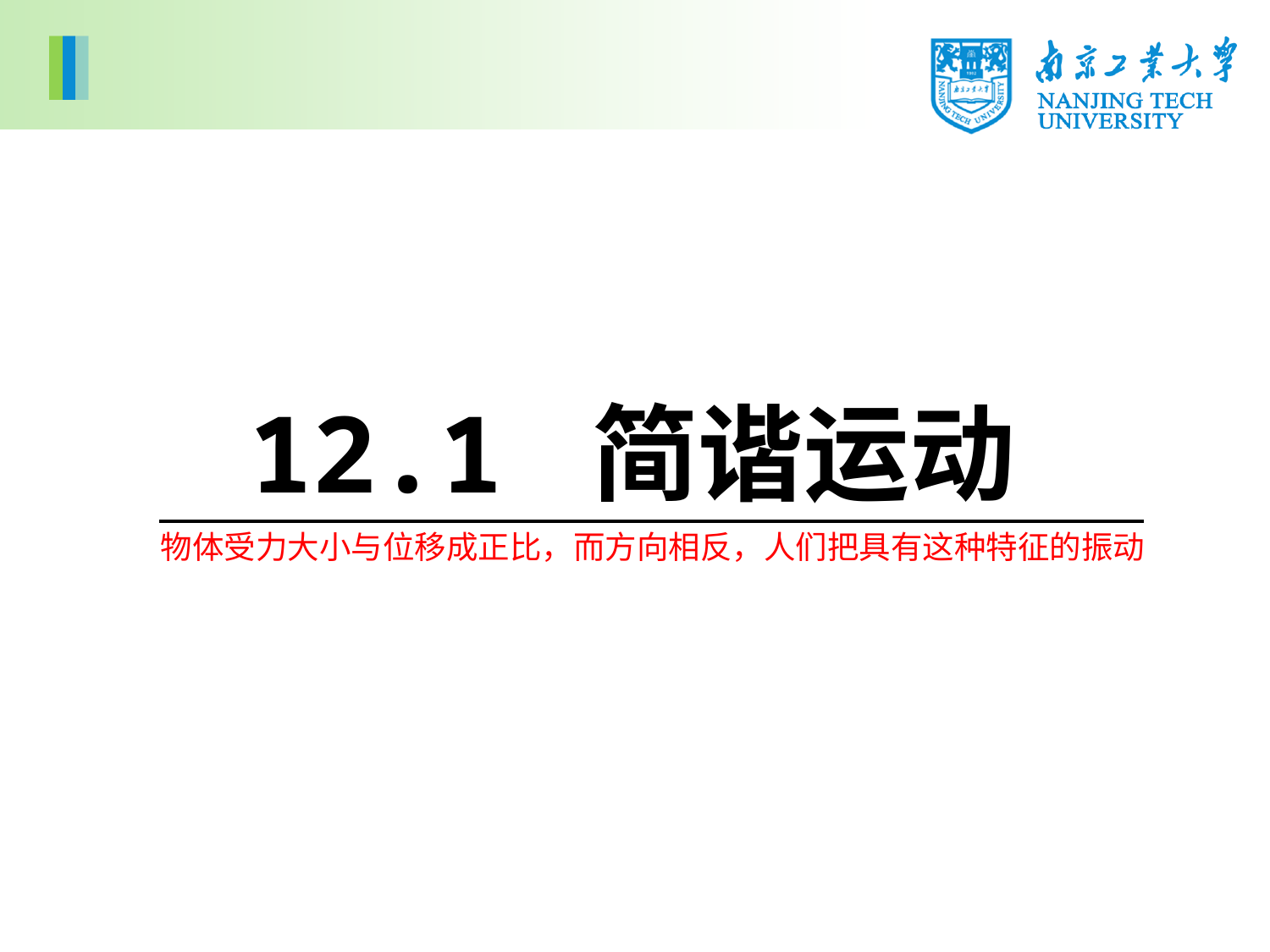

12.1 简谐运动
物体受力大小与位移成正比，而方向相反，人们把具有这种特征的振动